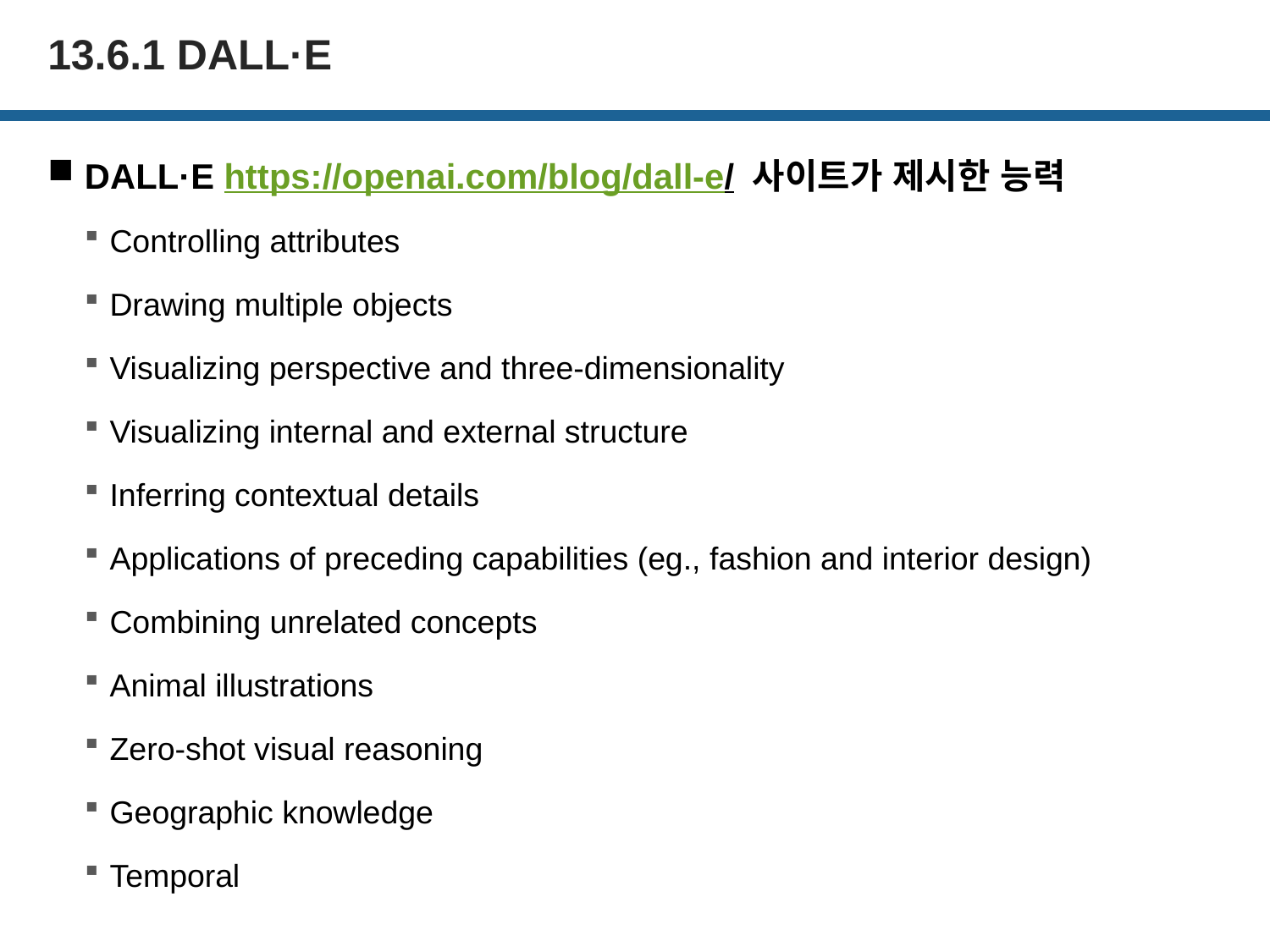

# 13.6.1 DALL·E
DALL·E https://openai.com/blog/dall-e/ 사이트가 제시한 능력
Controlling attributes
Drawing multiple objects
Visualizing perspective and three-dimensionality
Visualizing internal and external structure
Inferring contextual details
Applications of preceding capabilities (eg., fashion and interior design)
Combining unrelated concepts
Animal illustrations
Zero-shot visual reasoning
Geographic knowledge
Temporal